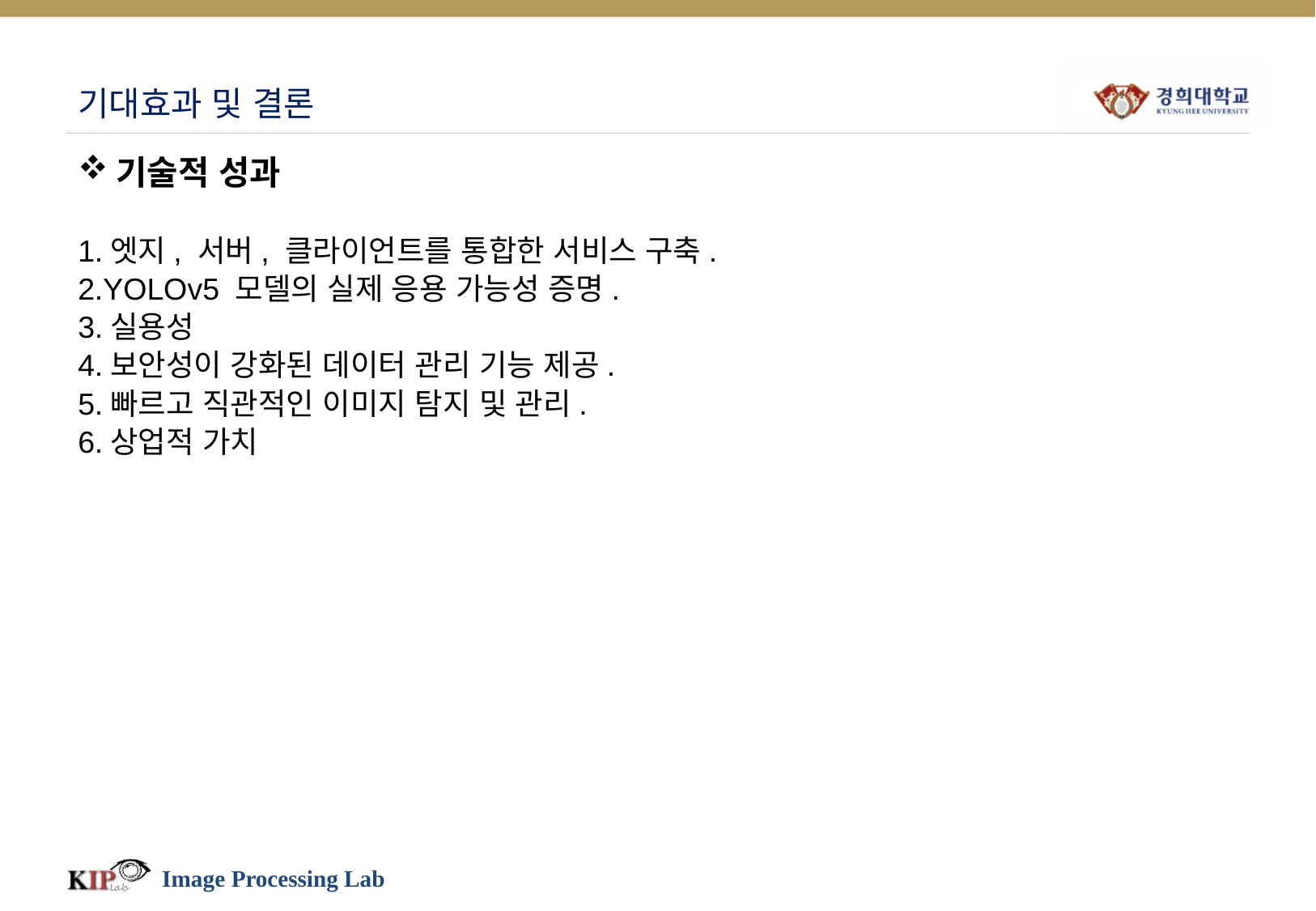

# 기대효과 및 결론
기술적 성과

1.엣지, 서버, 클라이언트를 통합한 서비스 구축.
2.YOLOv5 모델의 실제 응용 가능성 증명.
3.실용성
4.보안성이 강화된 데이터 관리 기능 제공.
5.빠르고 직관적인 이미지 탐지 및 관리.
6.상업적 가치

Image Processing Lab